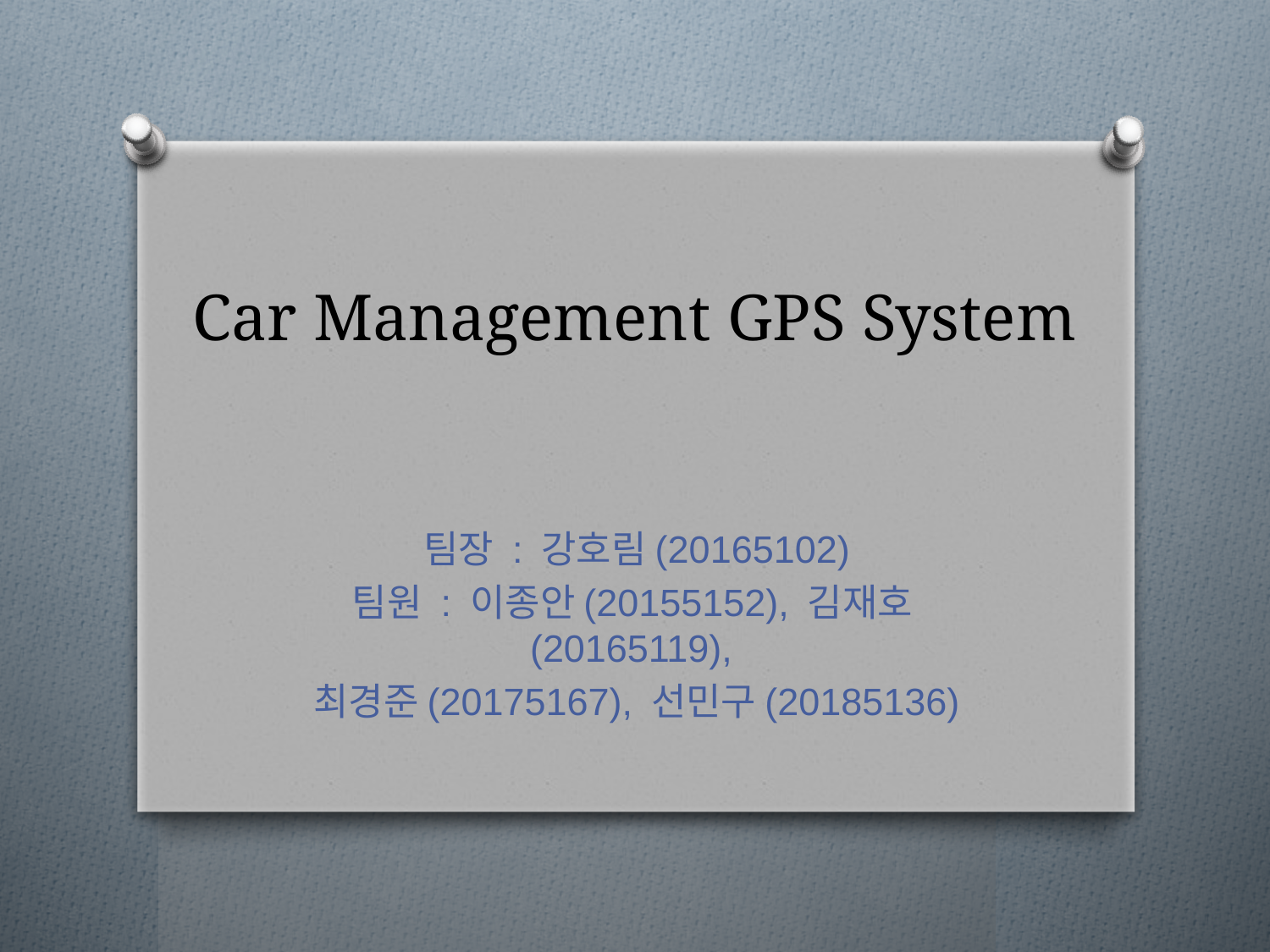

# Car Management GPS System
팀장 : 강호림(20165102)
팀원 : 이종안(20155152), 김재호(20165119),
최경준(20175167), 선민구(20185136)